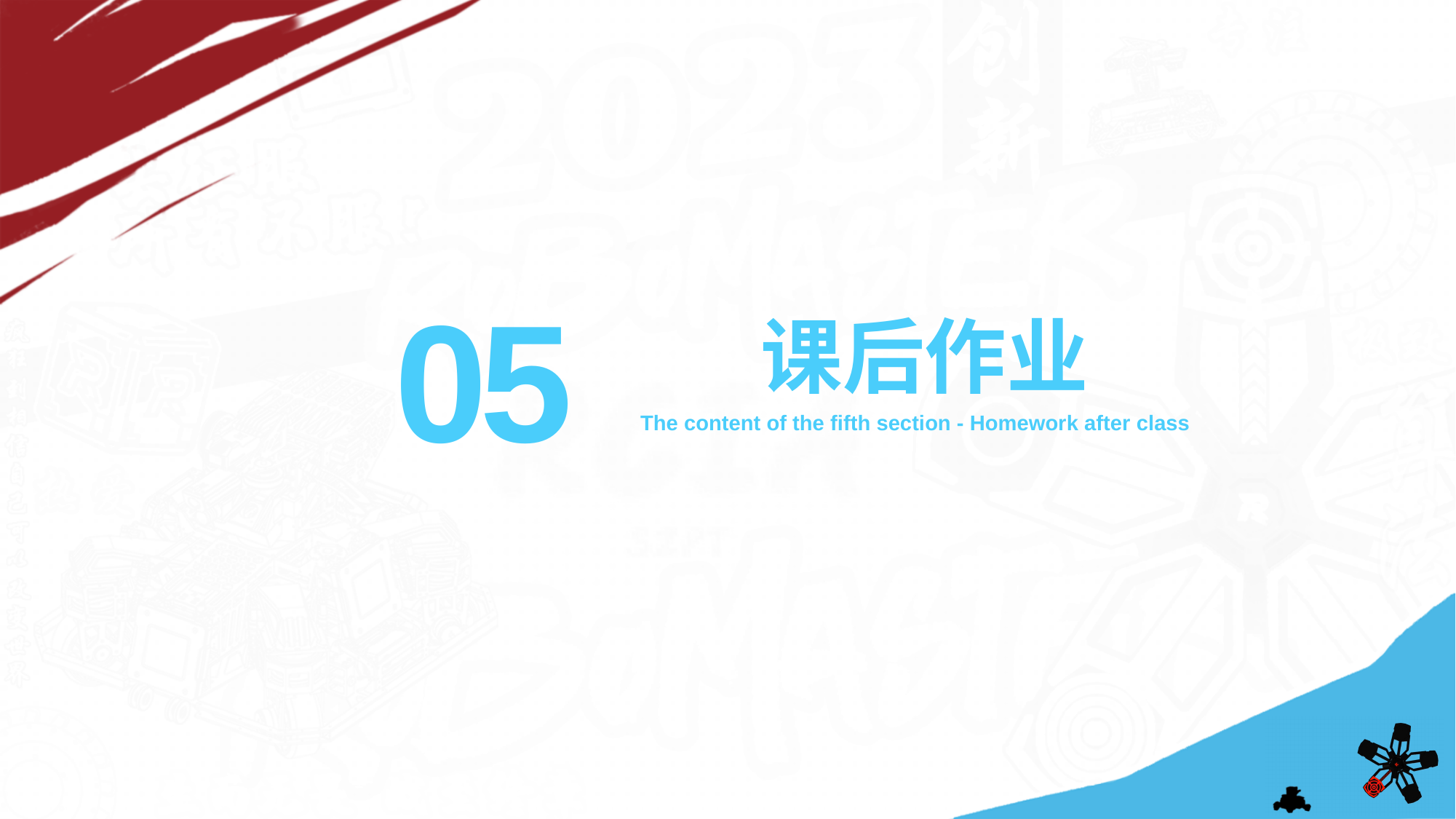

05
课后作业
The content of the fifth section - Homework after class